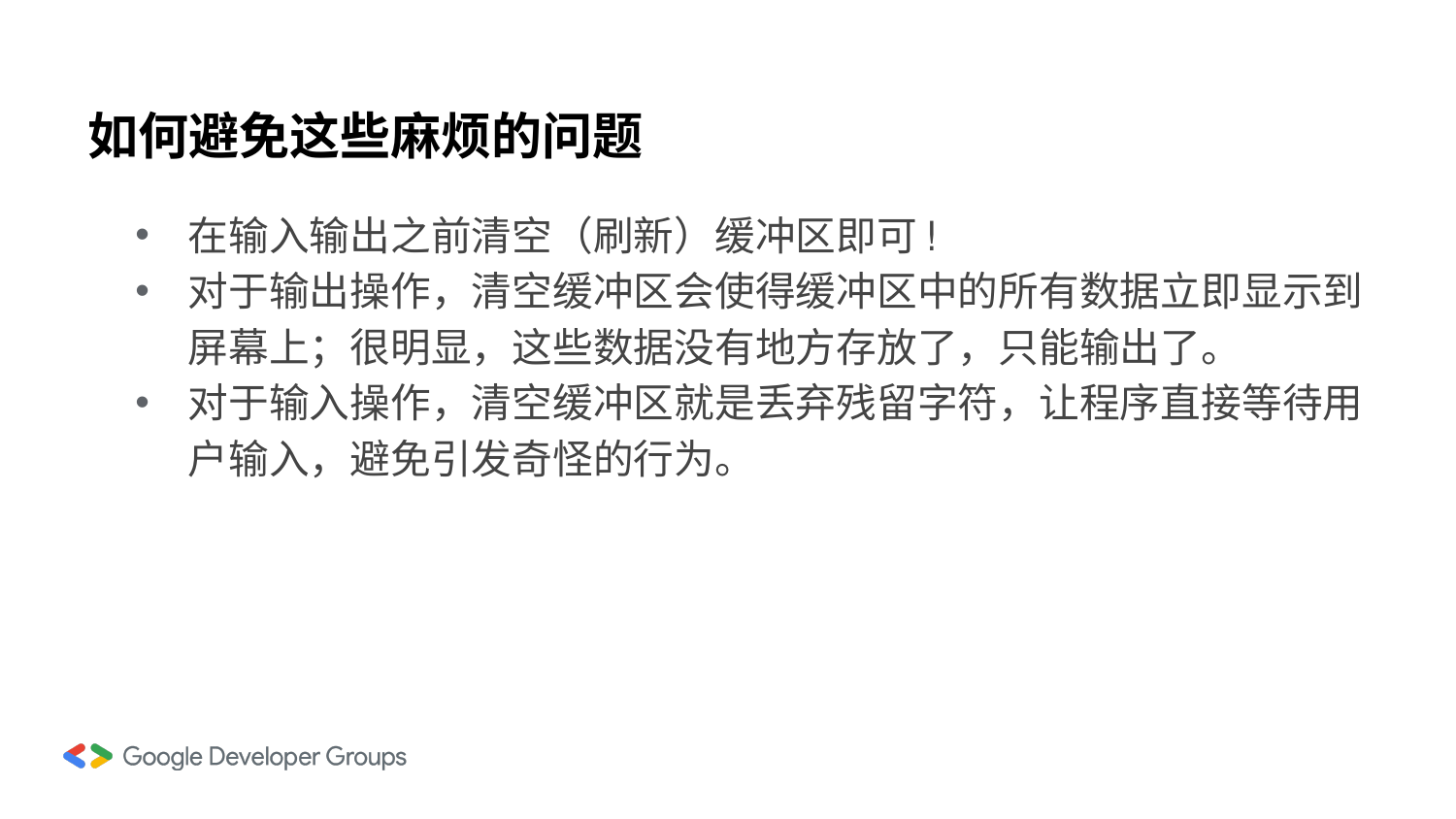

# 如何避免这些麻烦的问题
在输入输出之前清空（刷新）缓冲区即可!
对于输出操作，清空缓冲区会使得缓冲区中的所有数据立即显示到屏幕上；很明显，这些数据没有地方存放了，只能输出了。
对于输入操作，清空缓冲区就是丢弃残留字符，让程序直接等待用户输入，避免引发奇怪的行为。